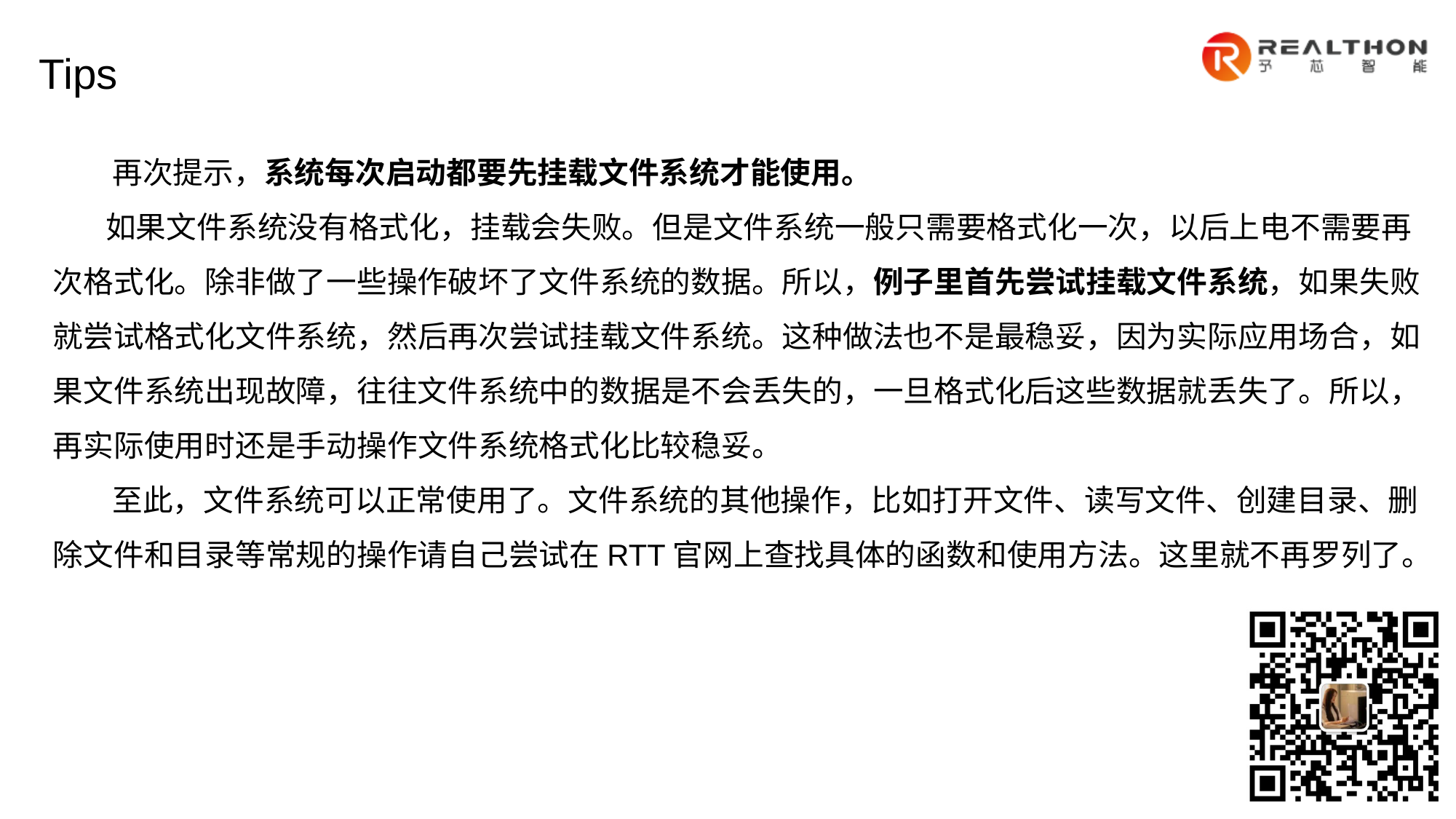

Tips
   再次提示，系统每次启动都要先挂载文件系统才能使用。
  如果文件系统没有格式化，挂载会失败。但是文件系统一般只需要格式化一次，以后上电不需要再次格式化。除非做了一些操作破坏了文件系统的数据。所以，例子里首先尝试挂载文件系统，如果失败就尝试格式化文件系统，然后再次尝试挂载文件系统。这种做法也不是最稳妥，因为实际应用场合，如果文件系统出现故障，往往文件系统中的数据是不会丢失的，一旦格式化后这些数据就丢失了。所以，再实际使用时还是手动操作文件系统格式化比较稳妥。
   至此，文件系统可以正常使用了。文件系统的其他操作，比如打开文件、读写文件、创建目录、删除文件和目录等常规的操作请自己尝试在RTT官网上查找具体的函数和使用方法。这里就不再罗列了。